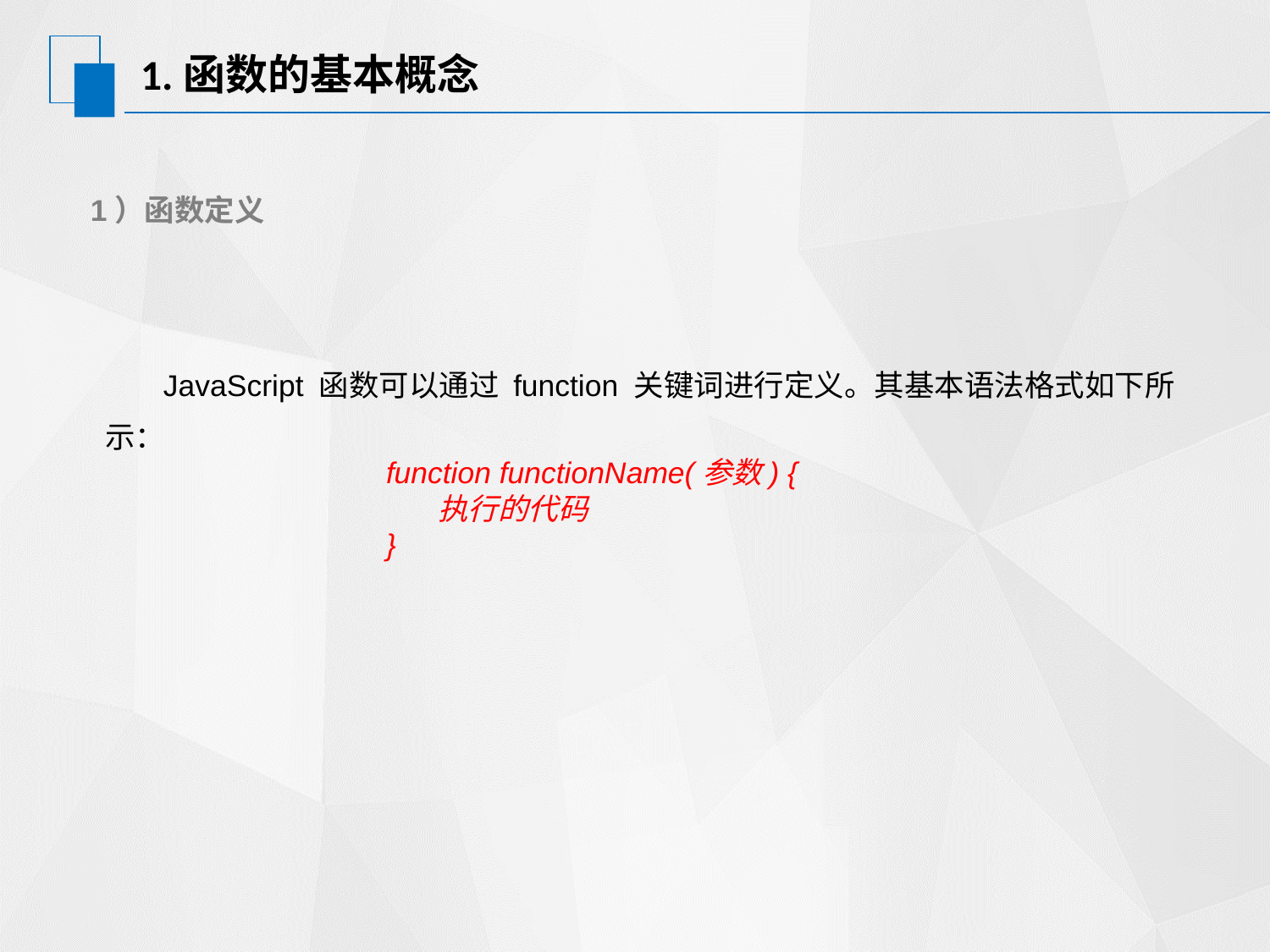

# 1.函数的基本概念
1）函数定义
       JavaScript 函数可以通过 function 关键词进行定义。其基本语法格式如下所示：
                                  function functionName(参数) {
                                                执行的代码
                                  }